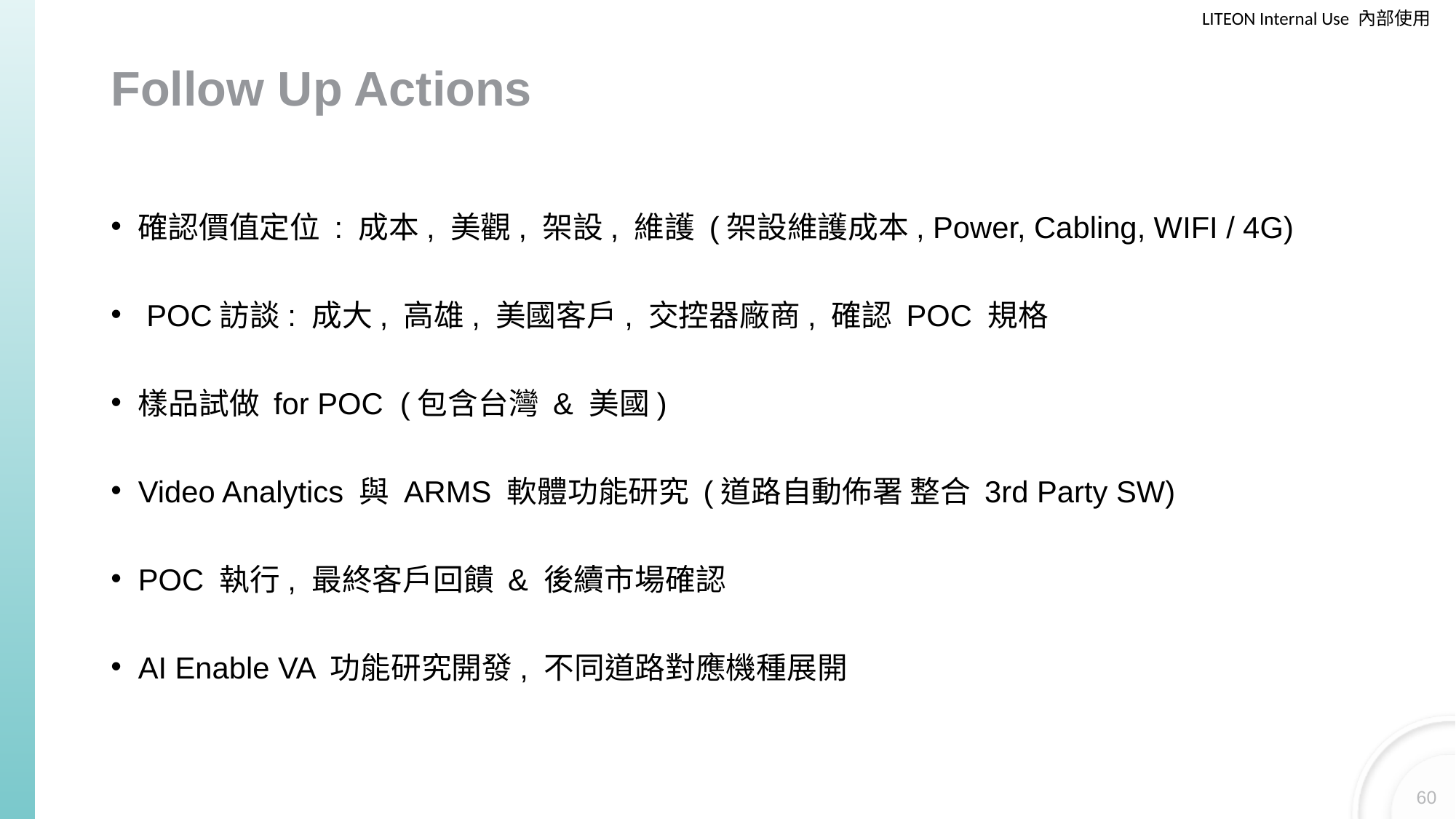

# Follow Up Actions
確認價值定位 : 成本, 美觀, 架設, 維護 (架設維護成本, Power, Cabling, WIFI / 4G)
 POC訪談: 成大, 高雄, 美國客戶, 交控器廠商, 確認 POC 規格
樣品試做 for POC  (包含台灣 & 美國)
Video Analytics 與 ARMS 軟體功能研究 (道路自動佈署 整合 3rd Party SW)
POC 執行, 最終客戶回饋 & 後續市場確認
AI Enable VA 功能研究開發, 不同道路對應機種展開

60